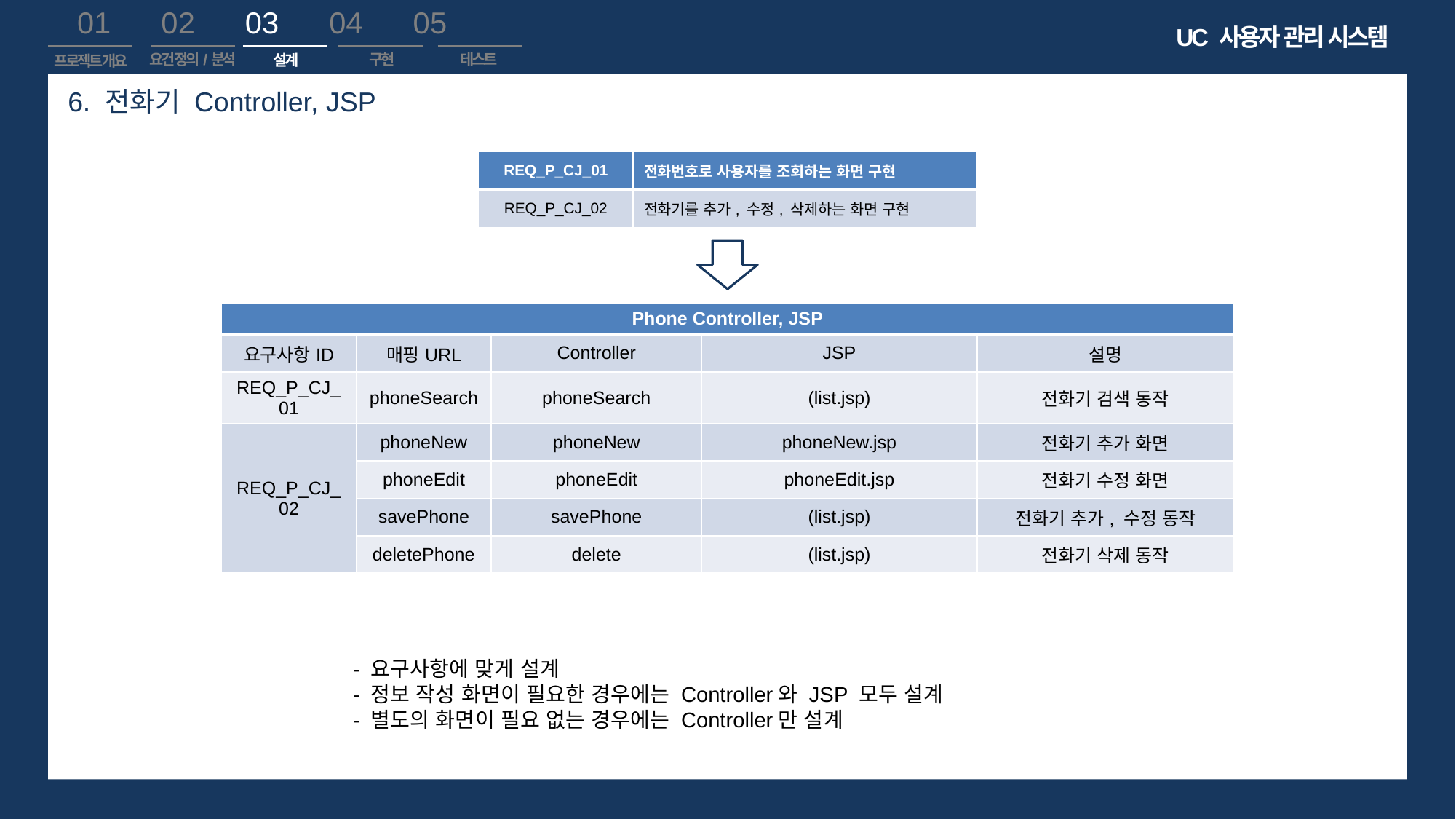

01      02      03      04      05
UC 사용자 관리 시스템
요건 정의/분석
구현
테스트
설계
프로젝트 개요

6. 전화기 Controller, JSP
| REQ\_P\_CJ\_01 | 전화번호로 사용자를 조회하는 화면 구현 |
| --- | --- |
| REQ\_P\_CJ\_02 | 전화기를 추가, 수정, 삭제하는 화면 구현 |

| Phone Controller, JSP |  |  |  |  |
| --- | --- | --- | --- | --- |
| 요구사항ID | 매핑URL | Controller | JSP | 설명 |
| REQ\_P\_CJ\_01 | phoneSearch | phoneSearch | (list.jsp) | 전화기 검색 동작 |
| REQ\_P\_CJ\_02 | phoneNew | phoneNew | phoneNew.jsp | 전화기 추가 화면 |
|  | phoneEdit | phoneEdit | phoneEdit.jsp | 전화기 수정 화면 |
|  | savePhone | savePhone | (list.jsp) | 전화기 추가, 수정 동작 |
|  | deletePhone | delete | (list.jsp) | 전화기 삭제 동작 |
- 요구사항에 맞게 설계
- 정보 작성 화면이 필요한 경우에는 Controller와 JSP 모두 설계
- 별도의 화면이 필요 없는 경우에는 Controller만 설계